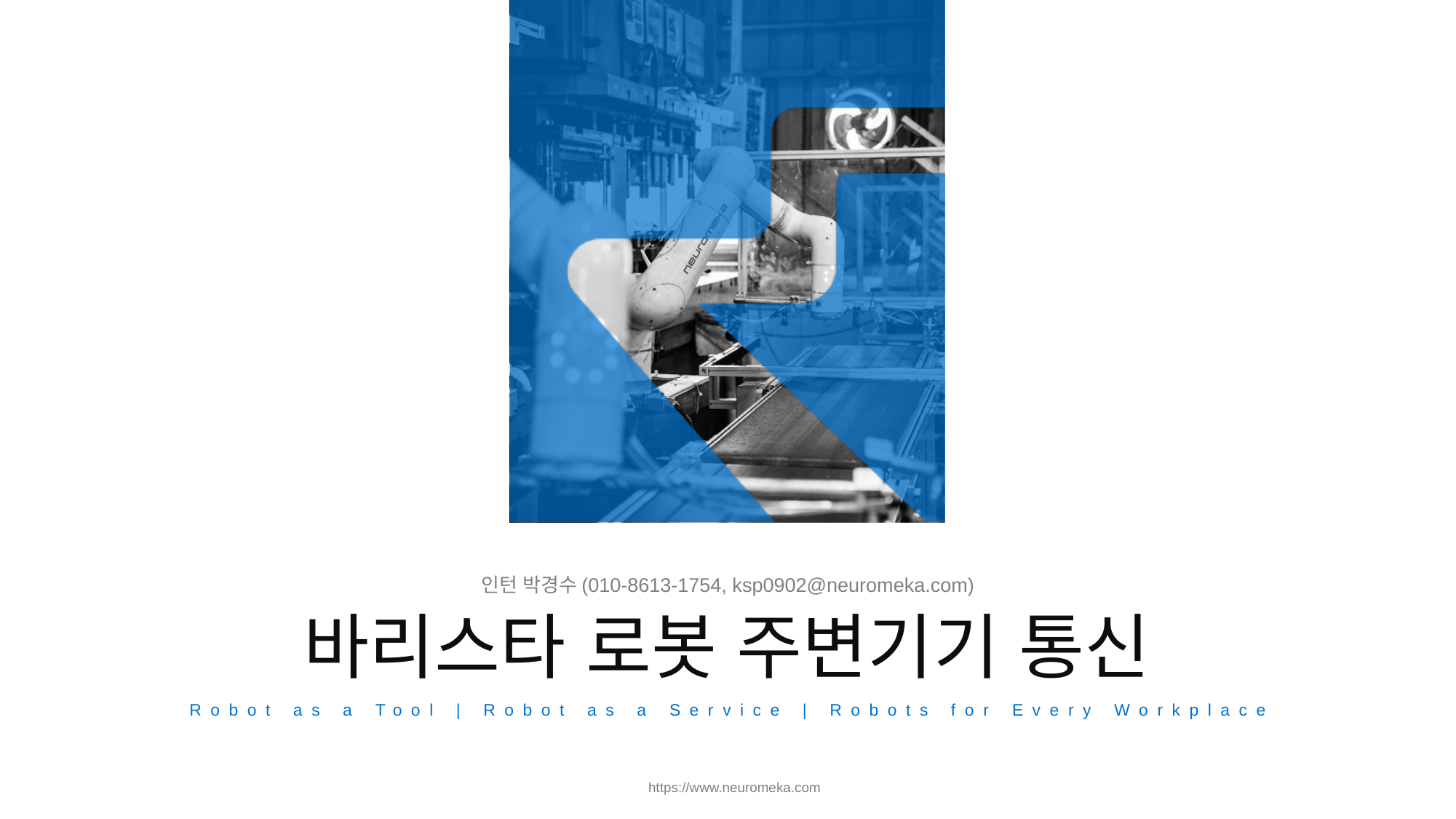

인턴 박경수(010-8613-1754, ksp0902@neuromeka.com)
# 바리스타 로봇 주변기기 통신